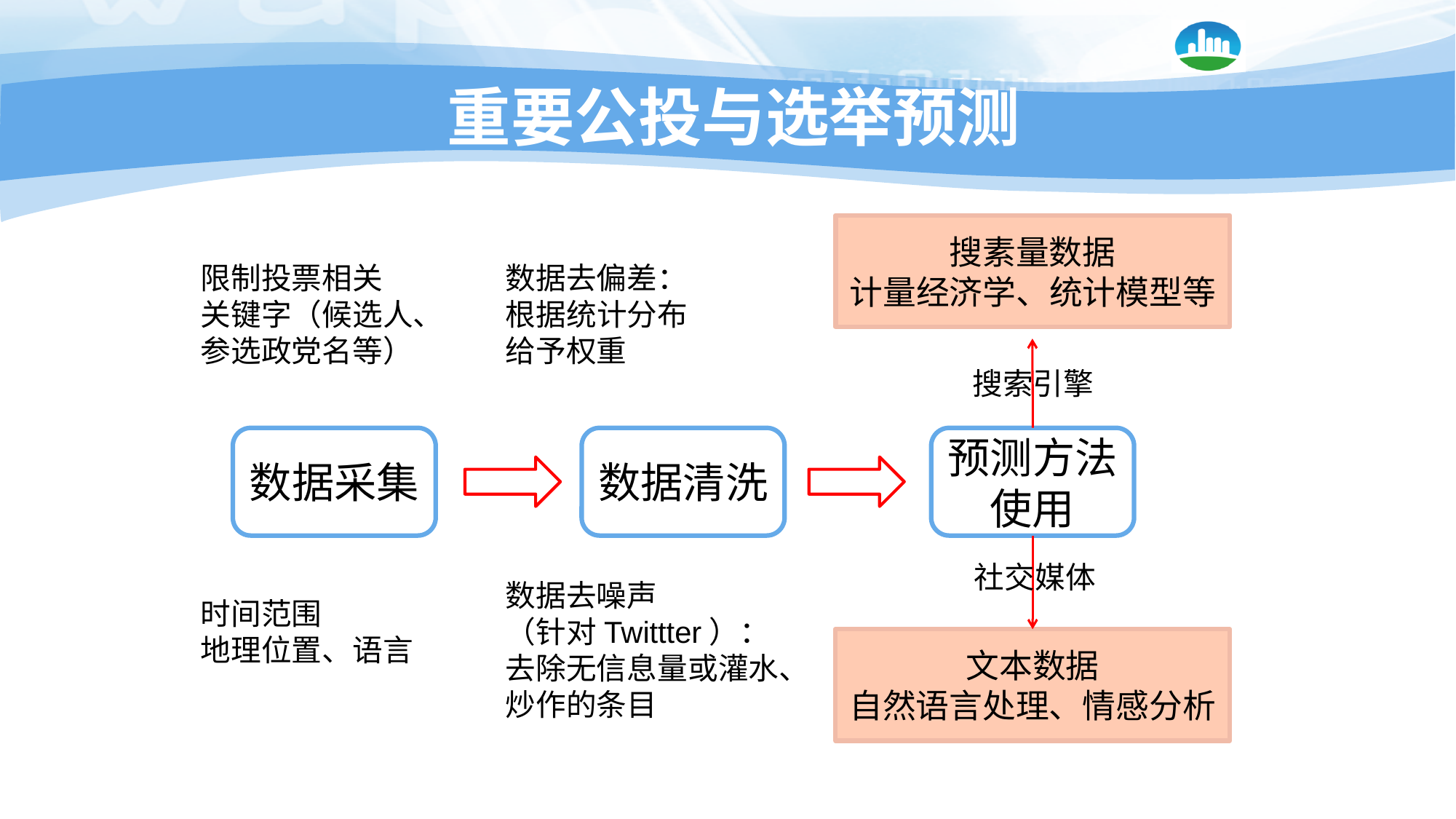

# 重要公投与选举预测
搜素量数据
计量经济学、统计模型等
限制投票相关
关键字（候选人、参选政党名等）
数据去偏差：
根据统计分布
给予权重
搜索引擎
数据采集
数据清洗
预测方法使用

社交媒体
数据去噪声
（针对Twittter）：
去除无信息量或灌水、炒作的条目
时间范围
地理位置、语言
文本数据
自然语言处理、情感分析
73